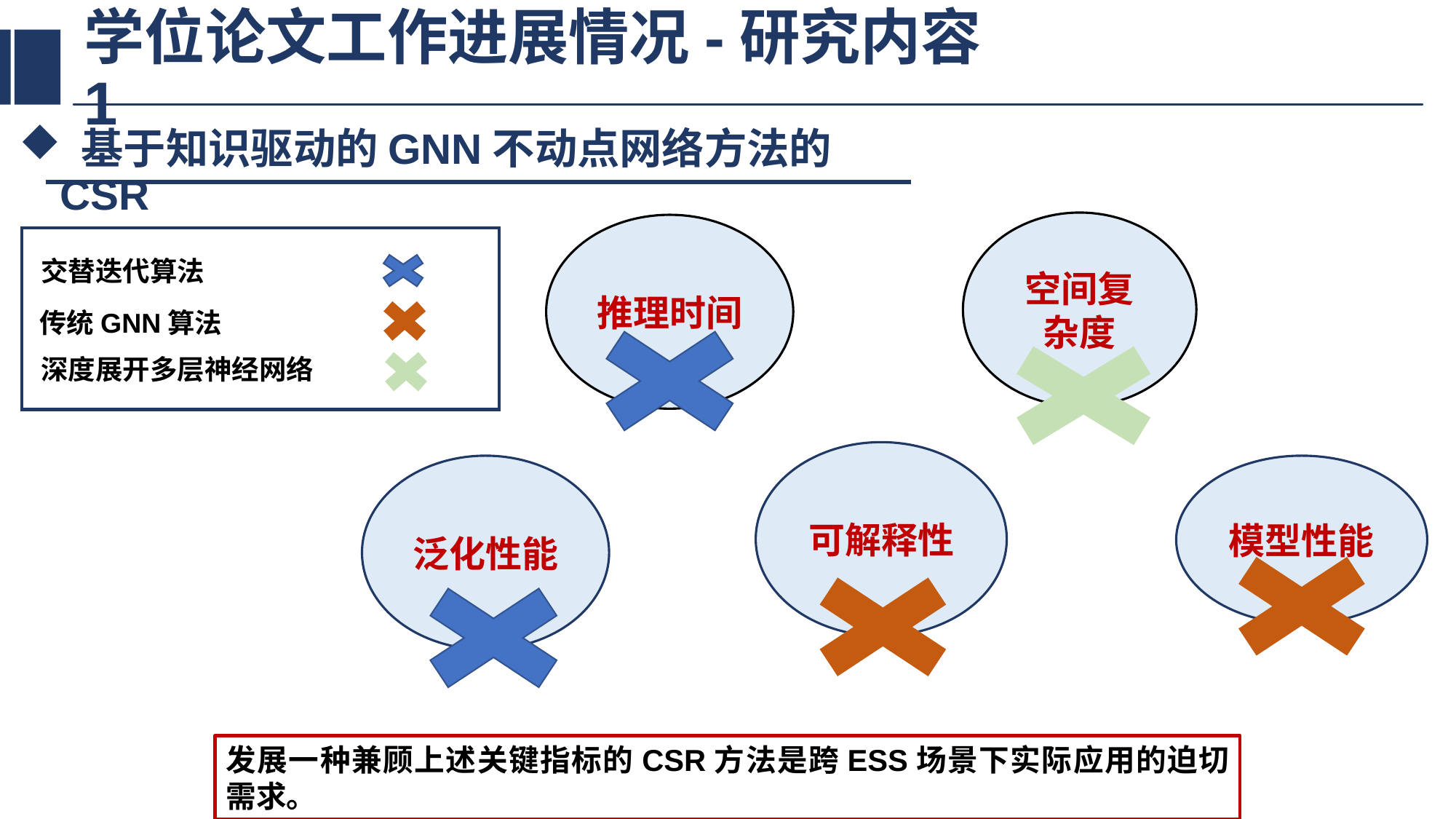

# 学位论文工作进展情况-研究内容1
 基于知识驱动的GNN不动点网络方法的CSR
空间复杂度
推理时间

交替迭代算法

传统GNN算法

深度展开多层神经网络
可解释性

泛化性能

模型性能

发展一种兼顾上述关键指标的CSR方法是跨ESS场景下实际应用的迫切需求。
16